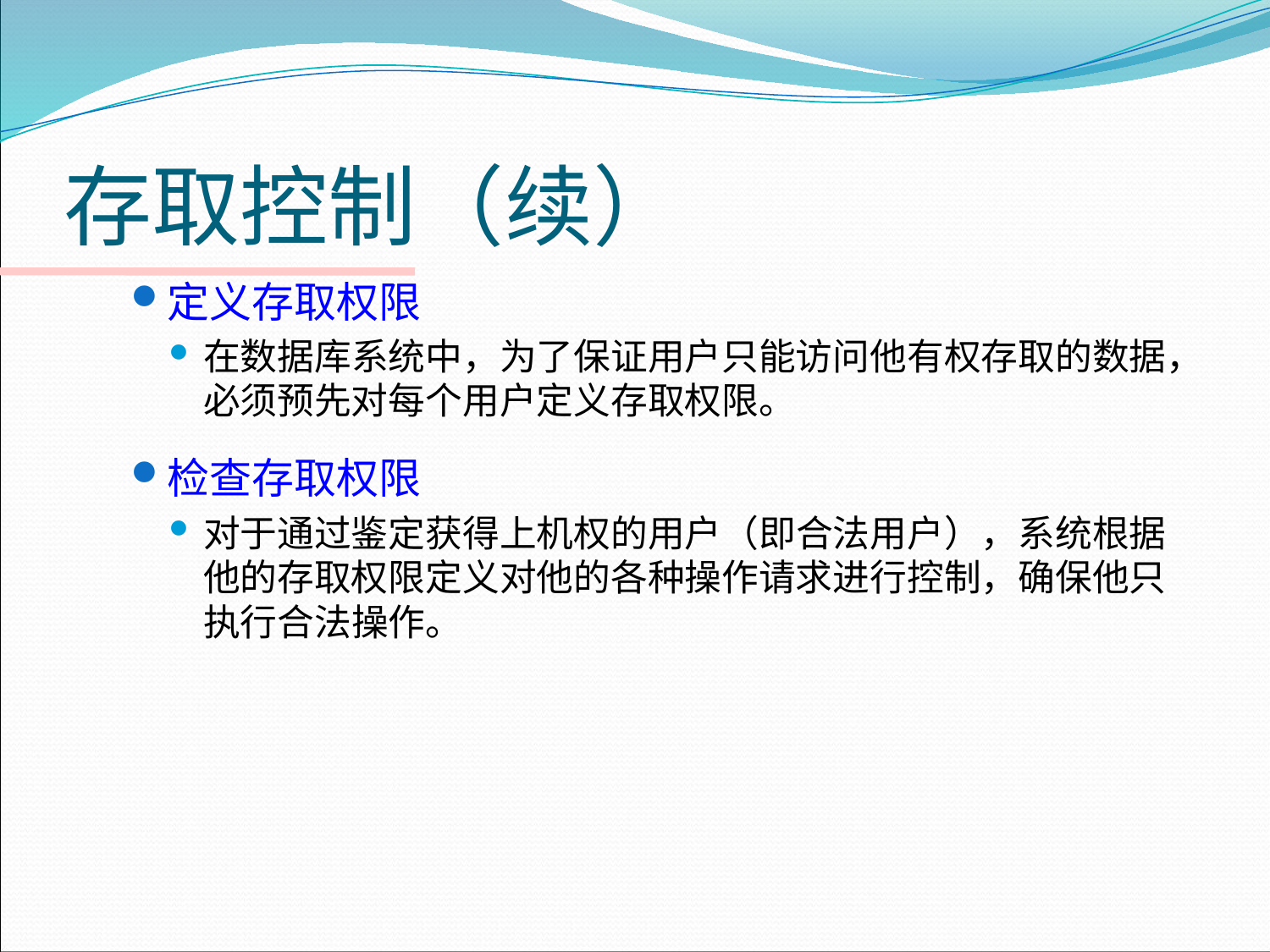

# 存取控制（续）
定义存取权限
在数据库系统中，为了保证用户只能访问他有权存取的数据，必须预先对每个用户定义存取权限。
检查存取权限
对于通过鉴定获得上机权的用户（即合法用户），系统根据他的存取权限定义对他的各种操作请求进行控制，确保他只执行合法操作。

441